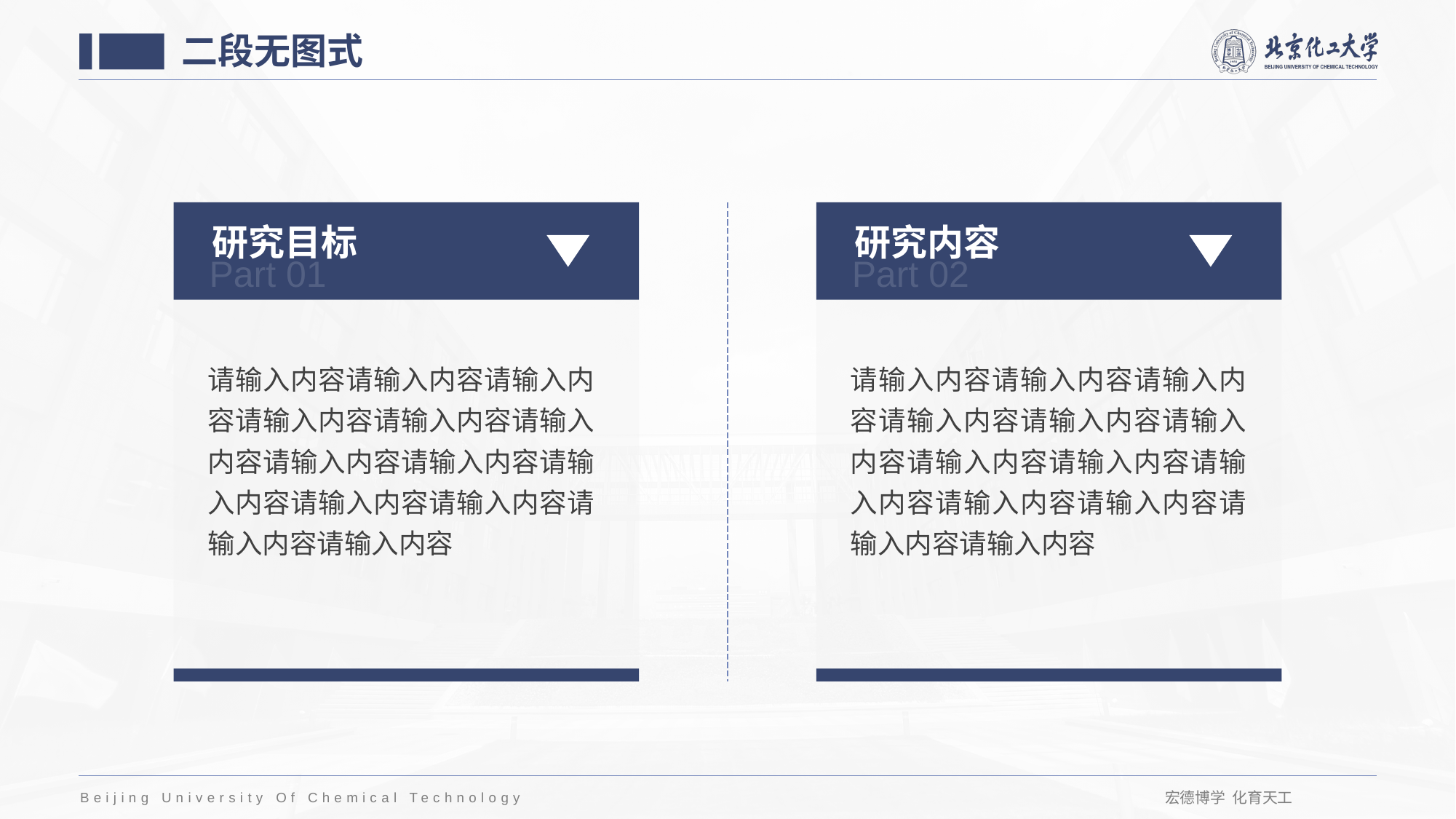

二段无图式

研究目标
研究内容

 Part 01
 Part 02

请输入内容请输入内容请输入内容请输入内容请输入内容请输入内容请输入内容请输入内容请输入内容请输入内容请输入内容请输入内容请输入内容
请输入内容请输入内容请输入内容请输入内容请输入内容请输入内容请输入内容请输入内容请输入内容请输入内容请输入内容请输入内容请输入内容